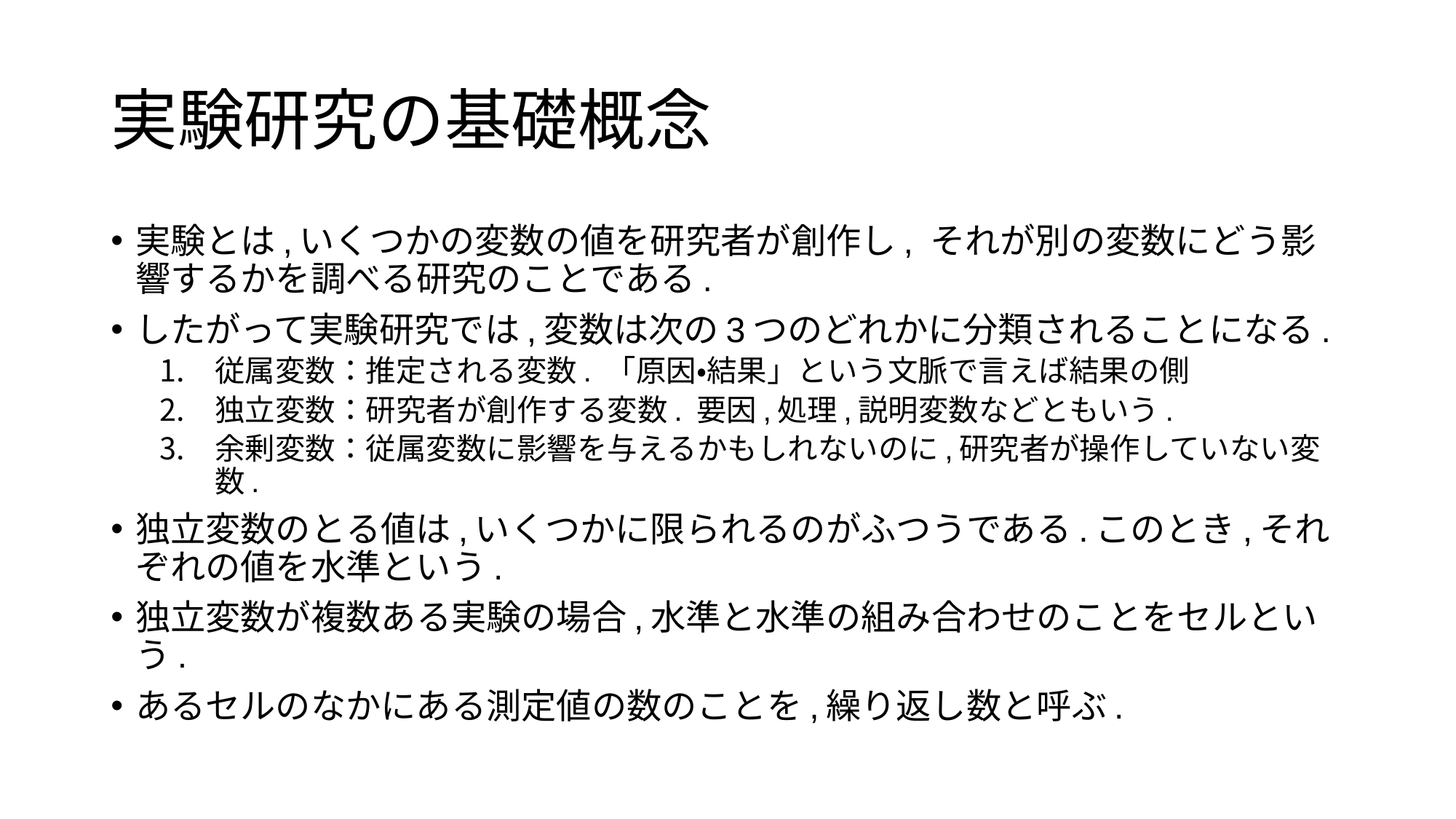

# 実験研究の基礎概念
実験とは,いくつかの変数の値を研究者が創作し, それが別の変数にどう影響するかを調べる研究のことである.
したがって実験研究では,変数は次の3つのどれかに分類されることになる.
従属変数：推定される変数. 「原因・結果」という文脈で言えば結果の側
独立変数：研究者が創作する変数. 要因,処理,説明変数などともいう.
余剰変数：従属変数に影響を与えるかもしれないのに,研究者が操作していない変数.
独立変数のとる値は,いくつかに限られるのがふつうである.このとき,それぞれの値を水準という.
独立変数が複数ある実験の場合,水準と水準の組み合わせのことをセルという.
あるセルのなかにある測定値の数のことを,繰り返し数と呼ぶ.